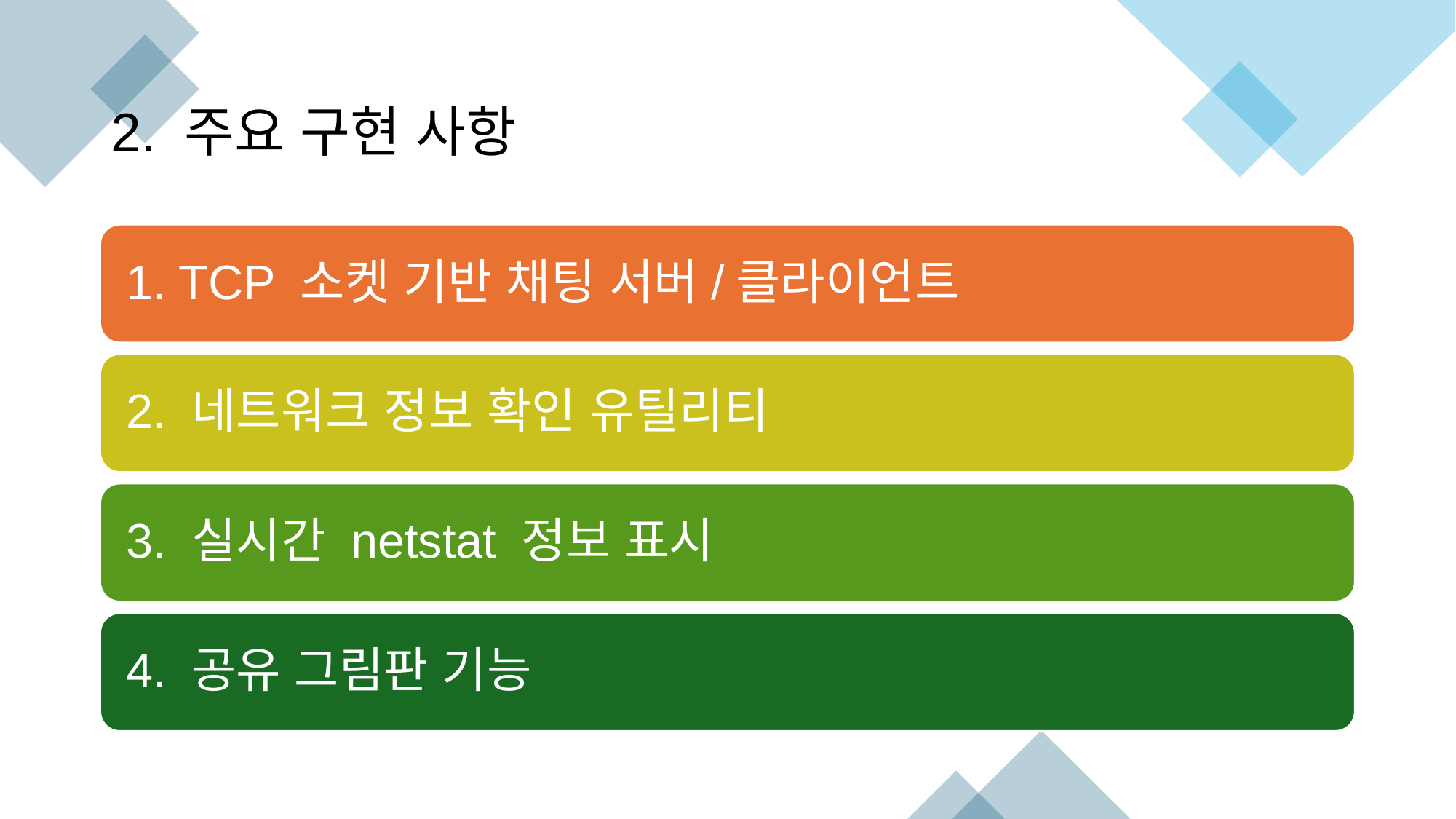

# 2. 주요 구현 사항

1. TCP 소켓 기반 채팅 서버/클라이언트
2. 네트워크 정보 확인 유틸리티
3. 실시간 netstat 정보 표시
4. 공유 그림판 기능